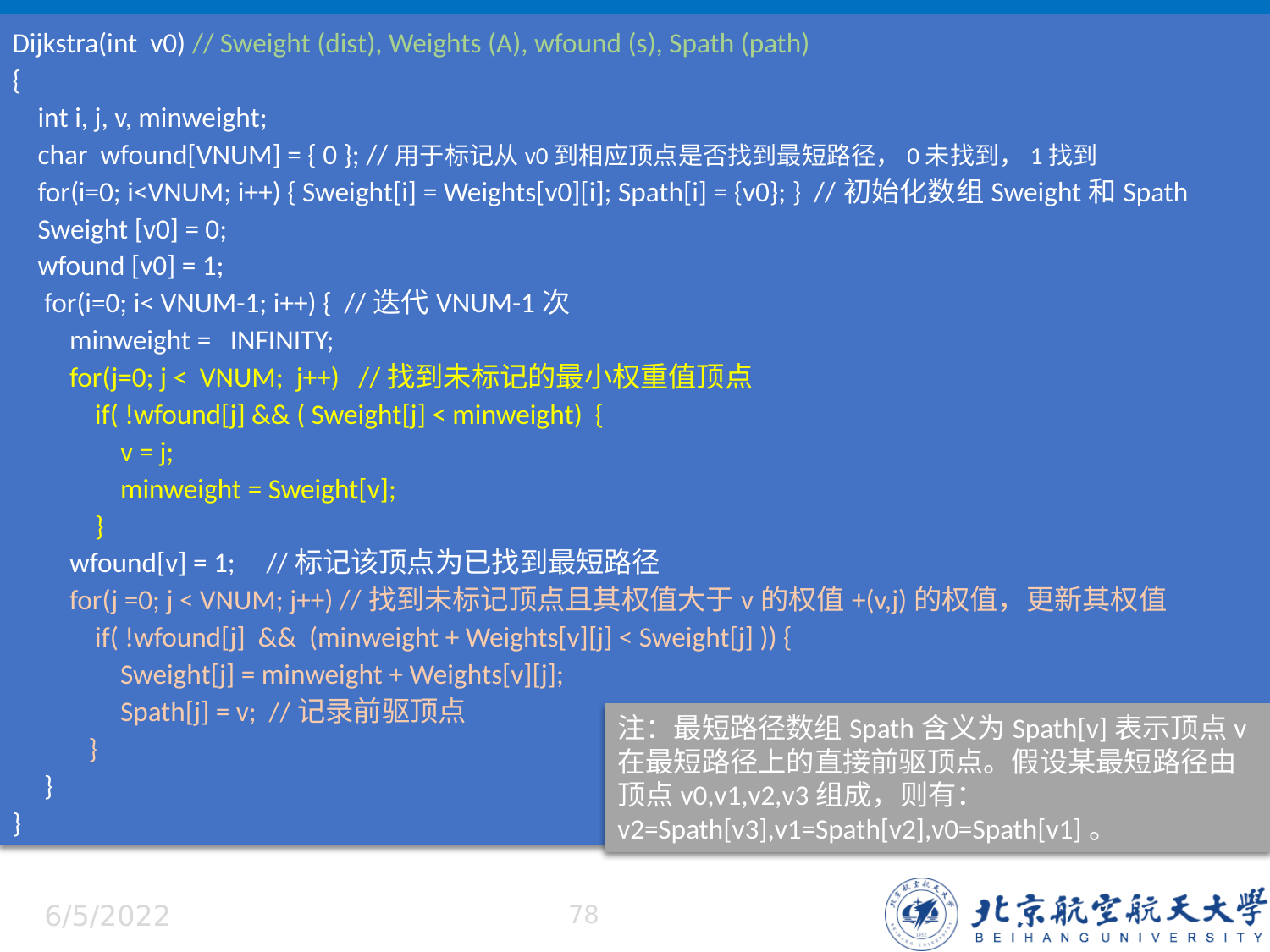

Dijkstra(int  v0) // Sweight (dist), Weights (A), wfound (s), Spath (path)
{
    int i, j, v, minweight;
    char  wfound[VNUM] = { 0 }; //用于标记从v0到相应顶点是否找到最短路径，0未找到，1找到
    for(i=0; i<VNUM; i++) { Sweight[i] = Weights[v0][i]; Spath[i] = {v0}; }  //初始化数组Sweight和Spath
    Sweight [v0] = 0;
    wfound [v0] = 1;
     for(i=0; i< VNUM-1; i++) {  //迭代VNUM-1次
         minweight =   INFINITY;
         for(j=0; j <  VNUM;  j++)   //找到未标记的最小权重值顶点
             if( !wfound[j] && ( Sweight[j] < minweight)  {
                 v = j;
                 minweight = Sweight[v];
             }
         wfound[v] = 1;	//标记该顶点为已找到最短路径
         for(j =0; j < VNUM; j++) //找到未标记顶点且其权值大于v的权值+(v,j)的权值，更新其权值
             if( !wfound[j]  &&  (minweight + Weights[v][j] < Sweight[j] )) {
                 Sweight[j] = minweight + Weights[v][j];
                 Spath[j] = v;  //记录前驱顶点
            }
     }
}
注：最短路径数组Spath含义为Spath[v]表示顶点v在最短路径上的直接前驱顶点。假设某最短路径由顶点v0,v1,v2,v3组成，则有：v2=Spath[v3],v1=Spath[v2],v0=Spath[v1]。
6/5/2022
78